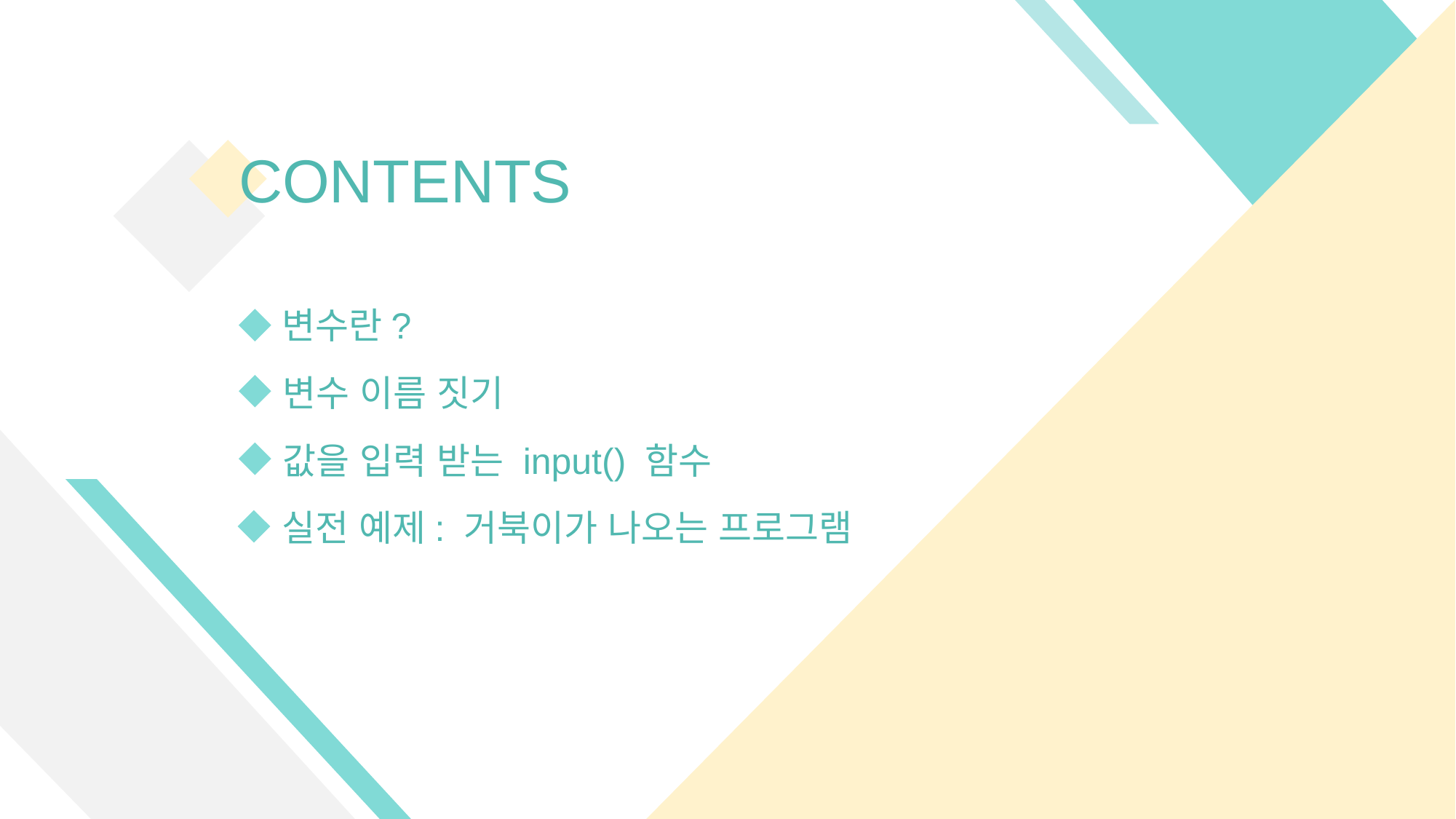

CONTENTS

변수란?

변수 이름 짓기

값을 입력 받는 input() 함수

실전 예제: 거북이가 나오는 프로그램